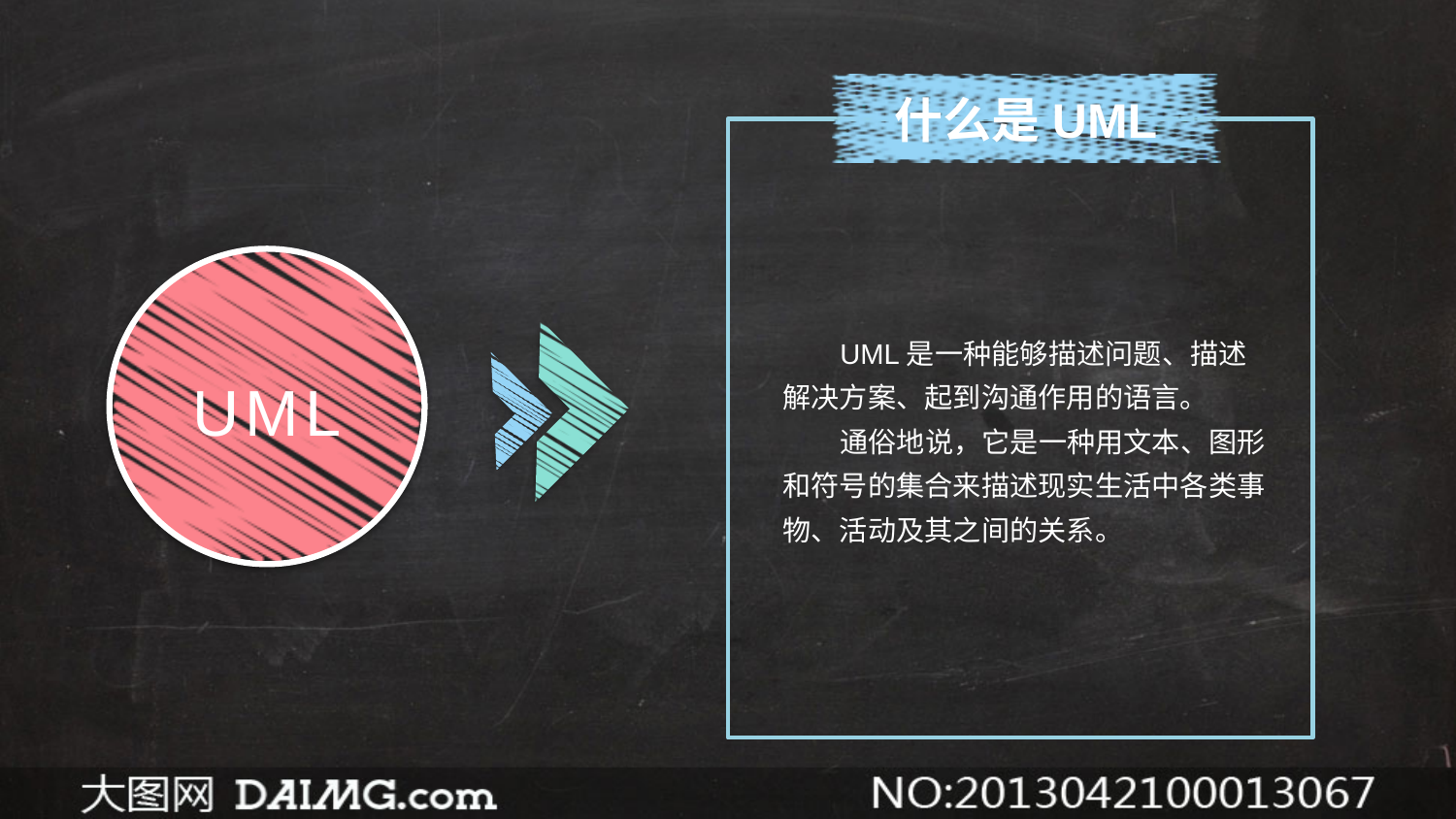

什么是UML

UML
UML是一种能够描述问题、描述解决方案、起到沟通作用的语言。
通俗地说，它是一种用文本、图形和符号的集合来描述现实生活中各类事物、活动及其之间的关系。